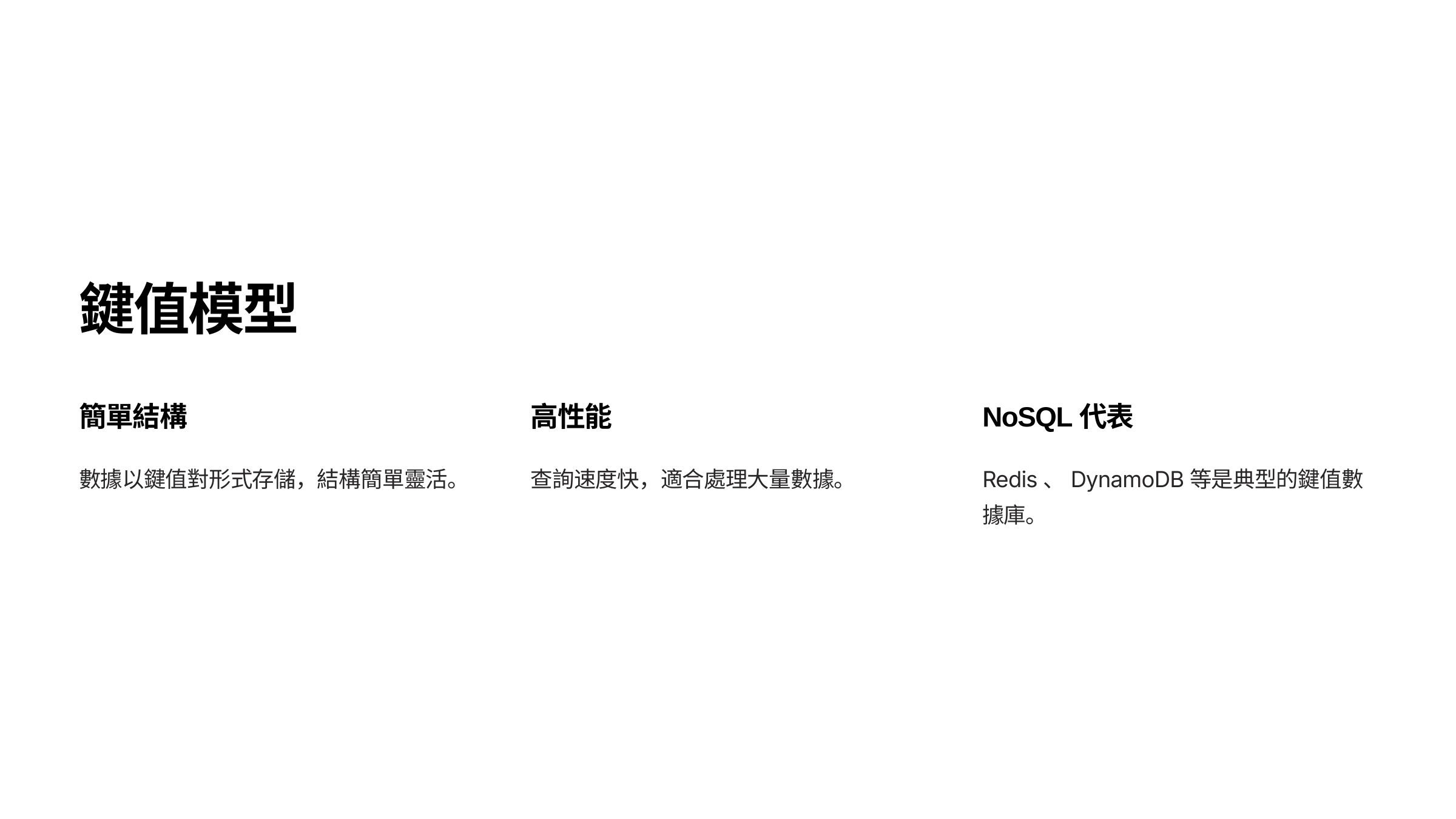

鍵值模型
簡單結構
高性能
NoSQL代表
數據以鍵值對形式存儲，結構簡單靈活。
查詢速度快，適合處理大量數據。
Redis、DynamoDB等是典型的鍵值數據庫。